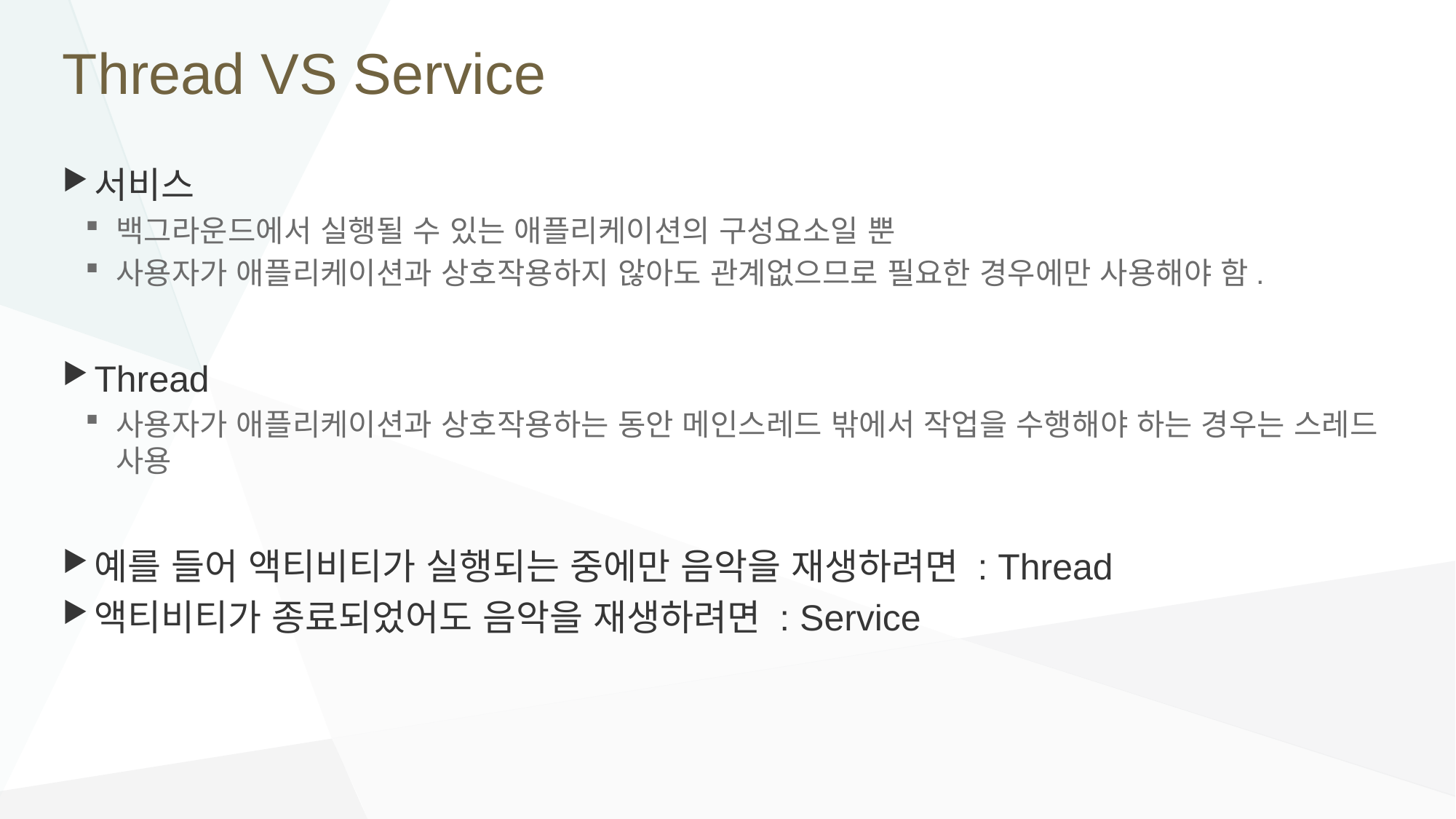

# Thread VS Service
서비스
백그라운드에서 실행될 수 있는 애플리케이션의 구성요소일 뿐
사용자가 애플리케이션과 상호작용하지 않아도 관계없으므로 필요한 경우에만 사용해야 함.

Thread
사용자가 애플리케이션과 상호작용하는 동안 메인스레드 밖에서 작업을 수행해야 하는 경우는 스레드 사용

예를 들어 액티비티가 실행되는 중에만 음악을 재생하려면 : Thread
액티비티가 종료되었어도 음악을 재생하려면 : Service